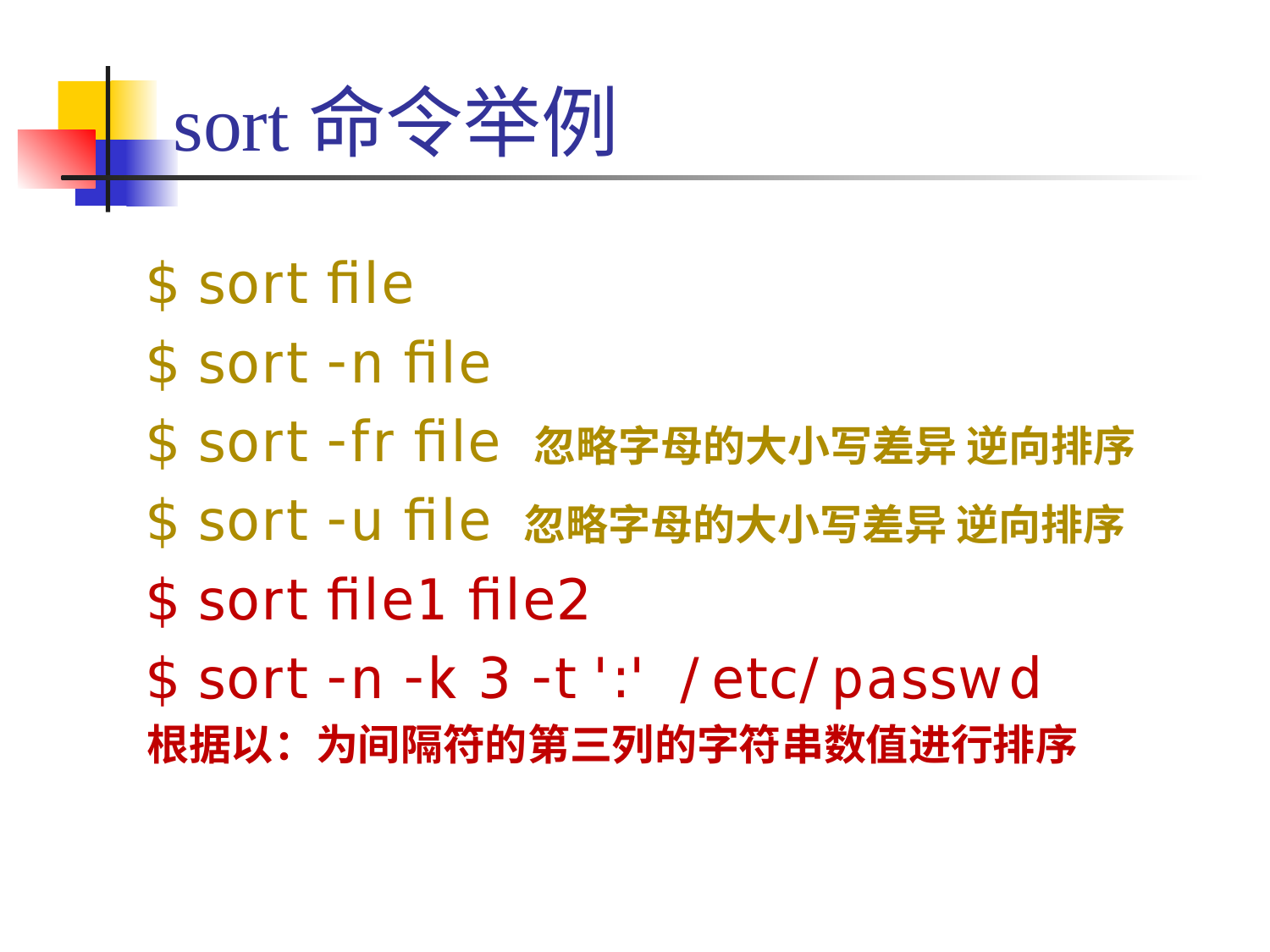

# sort命令举例
$ sort file
$ sort -n file
$ sort -fr file 忽略字母的大小写差异 逆向排序
$ sort -u file 忽略字母的大小写差异 逆向排序
$ sort file1 file2
$ sort -n -k 3 -t ':'  /etc/passwd
根据以：为间隔符的第三列的字符串数值进行排序